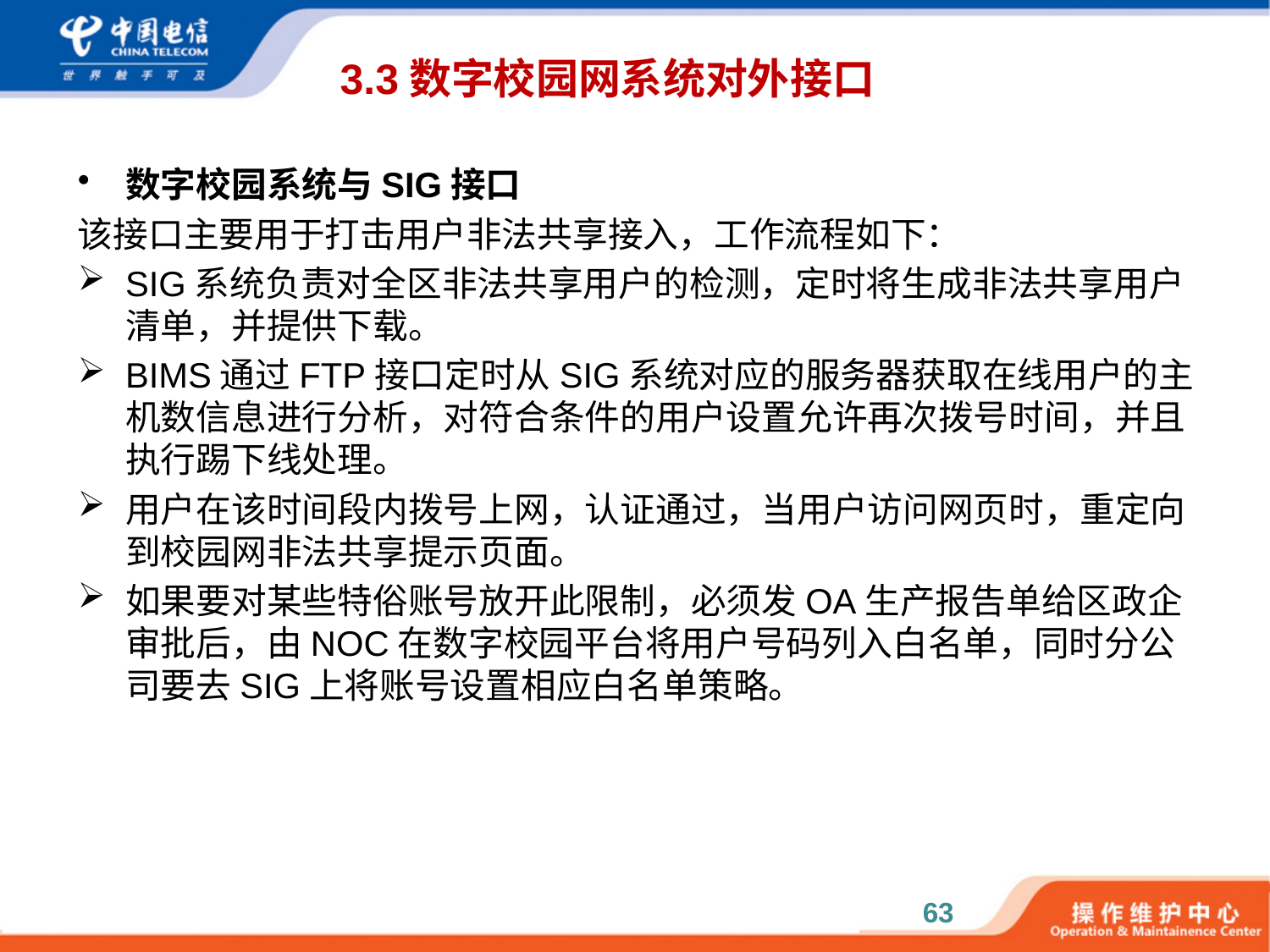

# 3.3数字校园网系统对外接口
数字校园系统与SIG接口
该接口主要用于打击用户非法共享接入，工作流程如下：
SIG系统负责对全区非法共享用户的检测，定时将生成非法共享用户清单，并提供下载。
BIMS通过FTP接口定时从SIG系统对应的服务器获取在线用户的主机数信息进行分析，对符合条件的用户设置允许再次拨号时间，并且执行踢下线处理。
用户在该时间段内拨号上网，认证通过，当用户访问网页时，重定向到校园网非法共享提示页面。
如果要对某些特俗账号放开此限制，必须发OA生产报告单给区政企审批后，由NOC在数字校园平台将用户号码列入白名单，同时分公司要去SIG上将账号设置相应白名单策略。